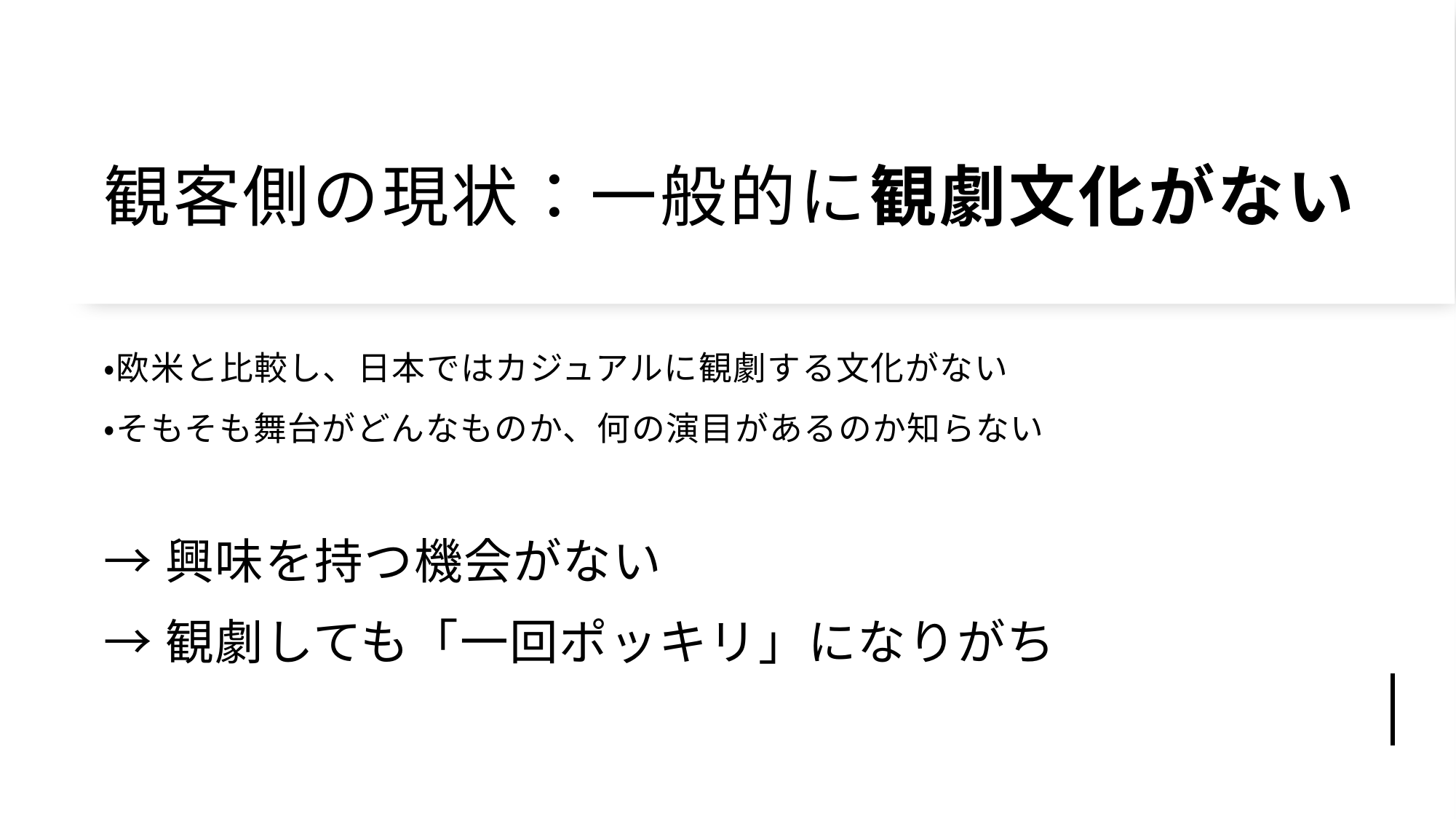

# 観客側の現状：一般的に観劇文化がない
・欧米と比較し、日本ではカジュアルに観劇する文化がない
・そもそも舞台がどんなものか、何の演目があるのか知らない

→興味を持つ機会がない
→観劇しても「一回ポッキリ」になりがち